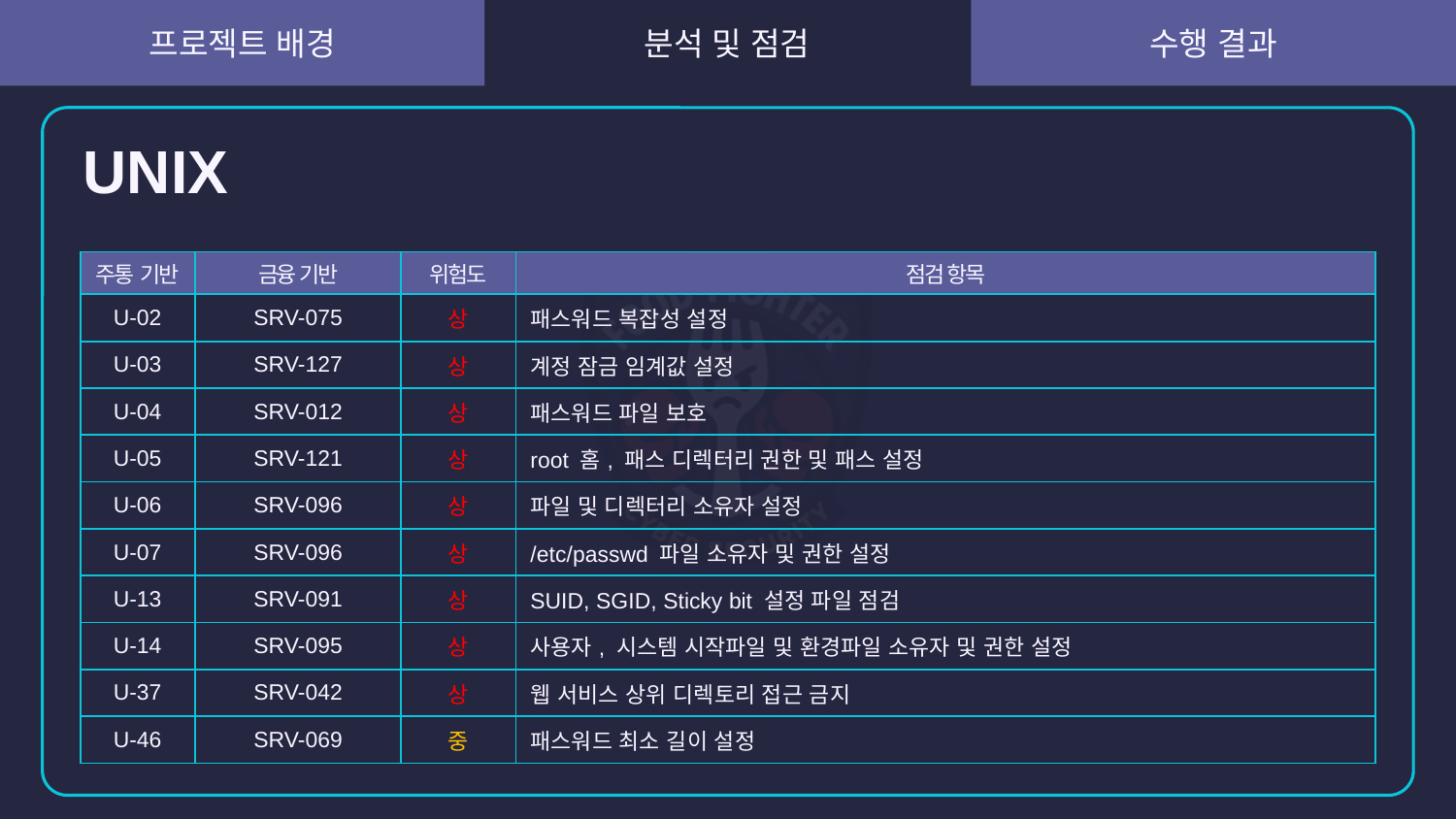

# UNIX
| 주통 기반 | 금융 기반 | 위험도 | 점검 항목 |
| --- | --- | --- | --- |
| U-02 | SRV-075 | 상 | 패스워드 복잡성 설정 |
| U-03 | SRV-127 | 상 | 계정 잠금 임계값 설정 |
| U-04 | SRV-012 | 상 | 패스워드 파일 보호 |
| U-05 | SRV-121 | 상 | root 홈, 패스 디렉터리 권한 및 패스 설정 |
| U-06 | SRV-096 | 상 | 파일 및 디렉터리 소유자 설정 |
| U-07 | SRV-096 | 상 | /etc/passwd 파일 소유자 및 권한 설정 |
| U-13 | SRV-091 | 상 | SUID, SGID, Sticky bit 설정 파일 점검 |
| U-14 | SRV-095 | 상 | 사용자, 시스템 시작파일 및 환경파일 소유자 및 권한 설정 |
| U-37 | SRV-042 | 상 | 웹 서비스 상위 디렉토리 접근 금지 |
| U-46 | SRV-069 | 중 | 패스워드 최소 길이 설정 |